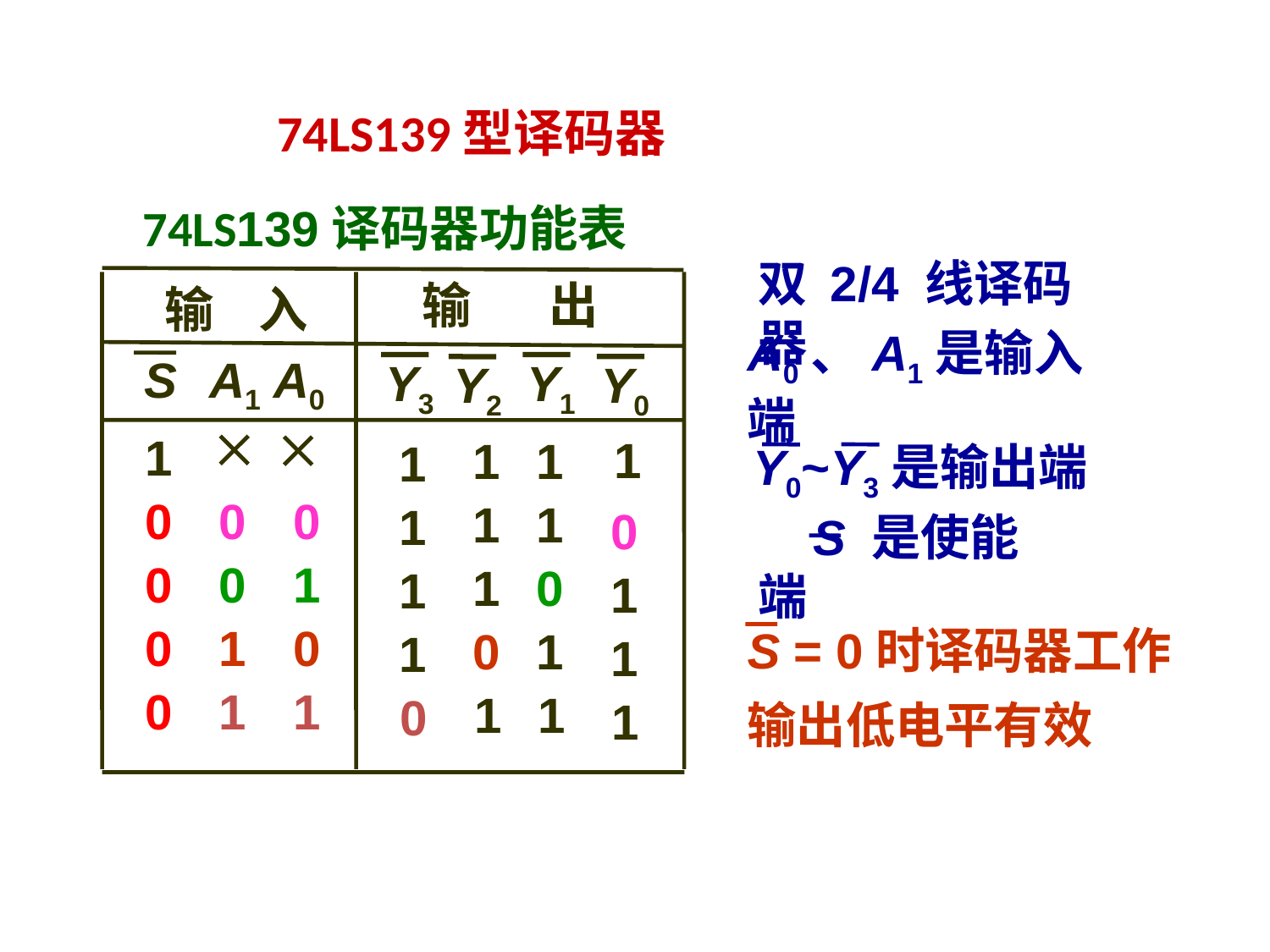

74LS139型译码器
74LS139译码器功能表

         输       出
    输    入

S
A1
A0
Y3
Y1
Y2
Y0

×
×

1
1
1
1
1
0
0
0
1
1
1
0
0
0
1
1
0
1
1
0
1
0
0
1
1
1
0
1
1
1
1
0
1

双 2/4 线译码器
A0、A1是输入端
Y0~Y3是输出端

    S 是使能端

S = 0时译码器工作

输出低电平有效